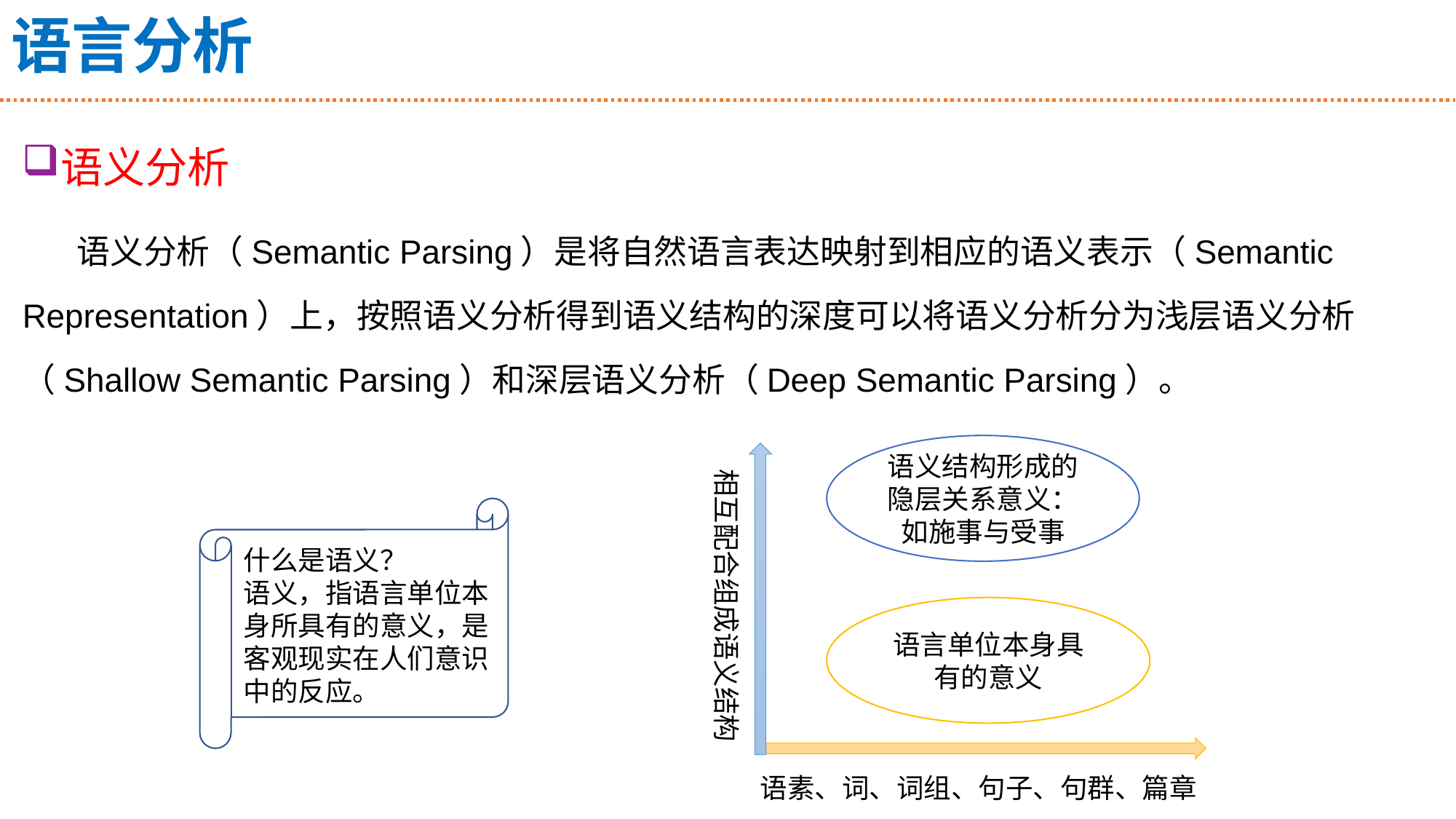

# 语言分析
语义分析
语义分析（Semantic Parsing）是将自然语言表达映射到相应的语义表示（Semantic Representation）上，按照语义分析得到语义结构的深度可以将语义分析分为浅层语义分析（Shallow Semantic Parsing）和深层语义分析（Deep Semantic Parsing）。
语义结构形成的隐层关系意义：如施事与受事

相互配合组成语义结构
语言单位本身具有的意义

语素、词、词组、句子、句群、篇章

什么是语义？
语义，指语言单位本身所具有的意义，是客观现实在人们意识中的反应。